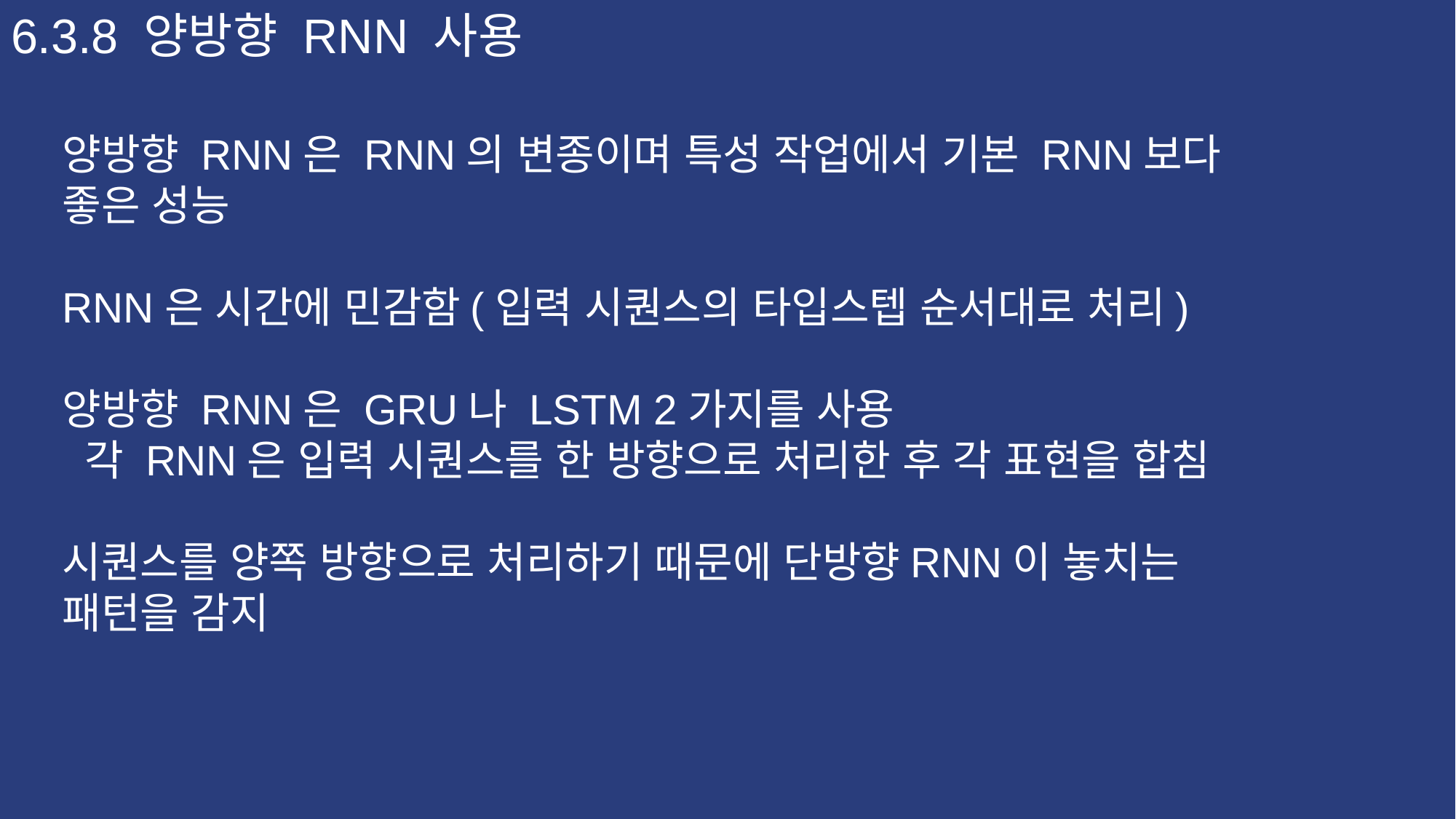

6.3.8 양방향 RNN 사용
양방향 RNN은 RNN의 변종이며 특성 작업에서 기본 RNN보다 좋은 성능

RNN은 시간에 민감함(입력 시퀀스의 타입스텝 순서대로 처리)

양방향 RNN은 GRU나 LSTM 2가지를 사용
 각 RNN은 입력 시퀀스를 한 방향으로 처리한 후 각 표현을 합침

시퀀스를 양쪽 방향으로 처리하기 때문에 단방향RNN이 놓치는 패턴을 감지